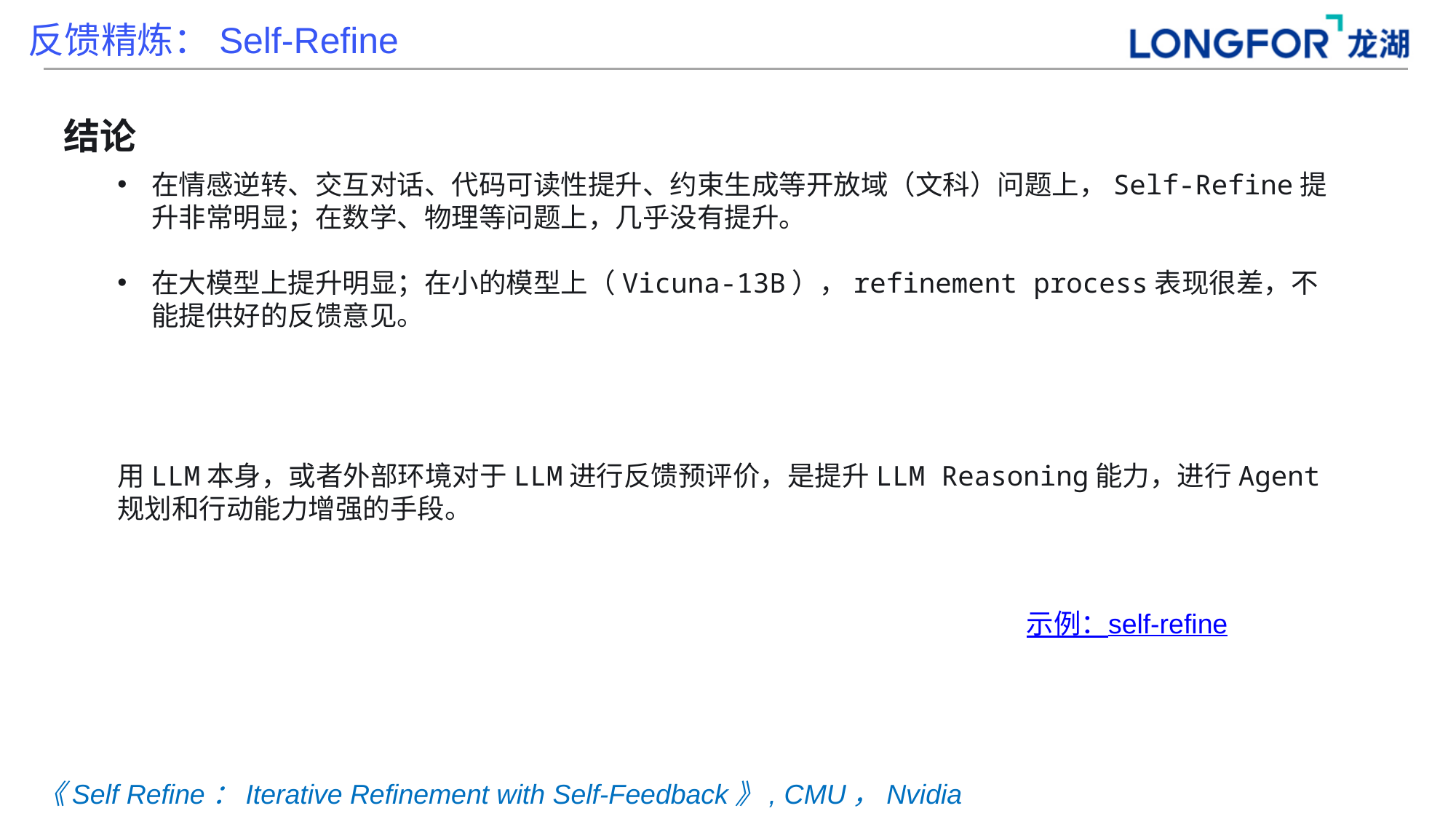

反馈精炼：Self-Refine
结论
在情感逆转、交互对话、代码可读性提升、约束生成等开放域（文科）问题上，Self-Refine提升非常明显；在数学、物理等问题上，几乎没有提升。

在大模型上提升明显；在小的模型上（Vicuna-13B），refinement process表现很差，不能提供好的反馈意见。
用LLM本身，或者外部环境对于LLM进行反馈预评价，是提升LLM Reasoning能力，进行Agent规划和行动能力增强的手段。
示例：self-refine
《Self Refine：Iterative Refinement with Self-Feedback》, CMU，Nvidia